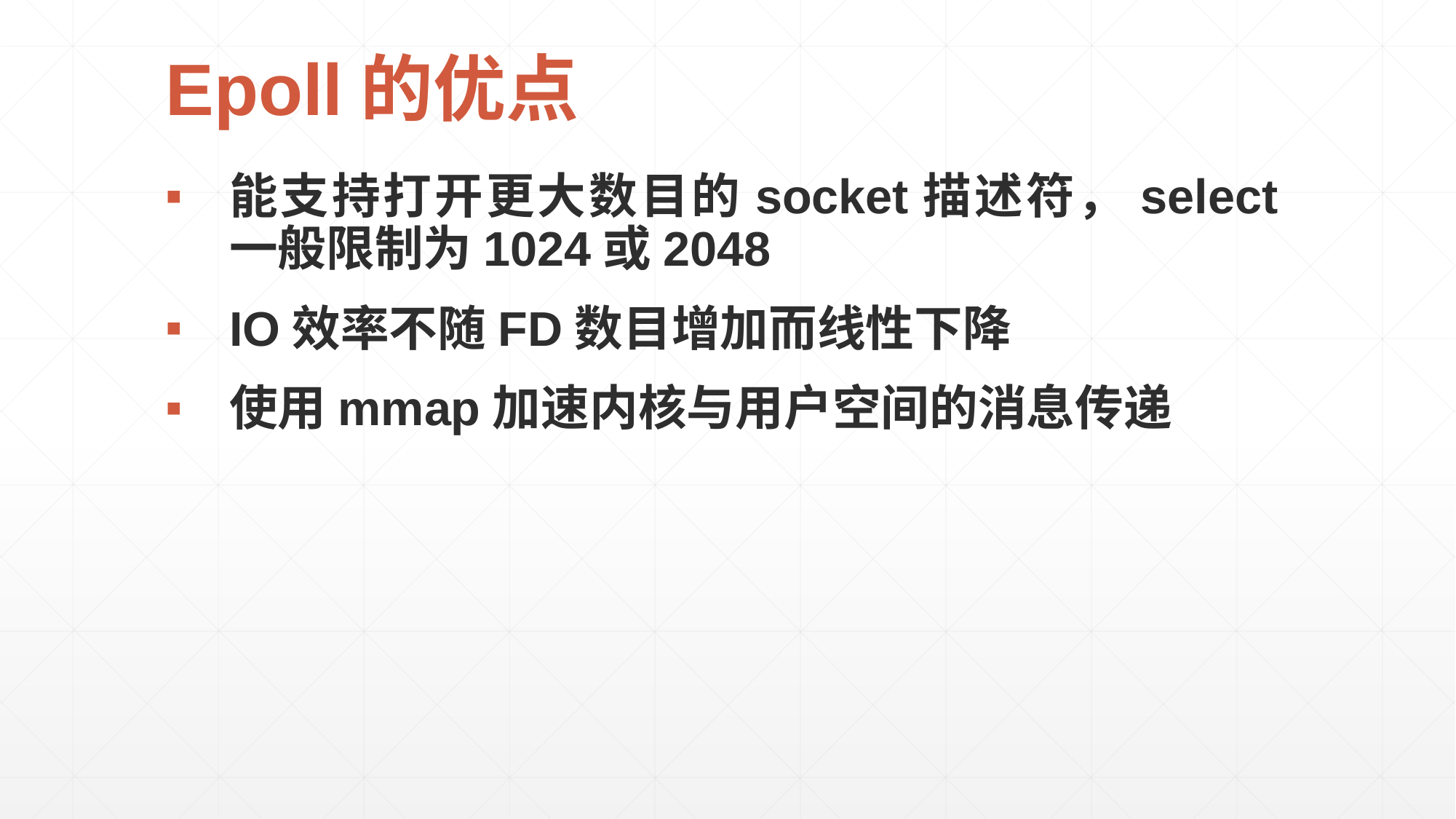

# Epoll的优点
能支持打开更大数目的socket描述符，select一般限制为1024或2048
IO效率不随FD数目增加而线性下降
使用mmap加速内核与用户空间的消息传递